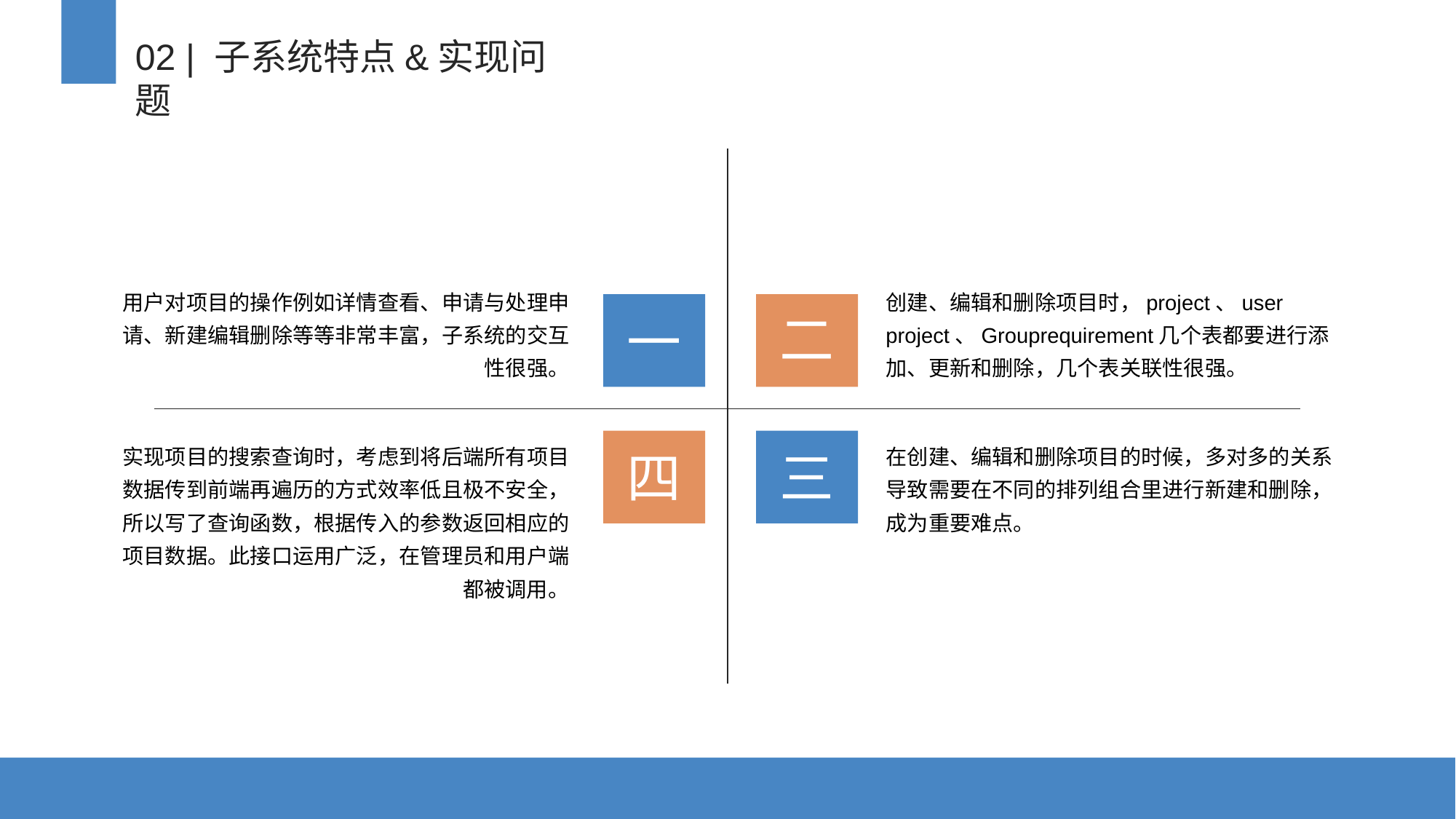

02 | 子系统特点&实现问题
用户对项目的操作例如详情查看、申请与处理申请、新建编辑删除等等非常丰富，子系统的交互性很强。
创建、编辑和删除项目时，project、user project、Grouprequirement几个表都要进行添加、更新和删除，几个表关联性很强。

二
一
实现项目的搜索查询时，考虑到将后端所有项目数据传到前端再遍历的方式效率低且极不安全，所以写了查询函数，根据传入的参数返回相应的项目数据。此接口运用广泛，在管理员和用户端都被调用。

在创建、编辑和删除项目的时候，多对多的关系导致需要在不同的排列组合里进行新建和删除，成为重要难点。
四
三